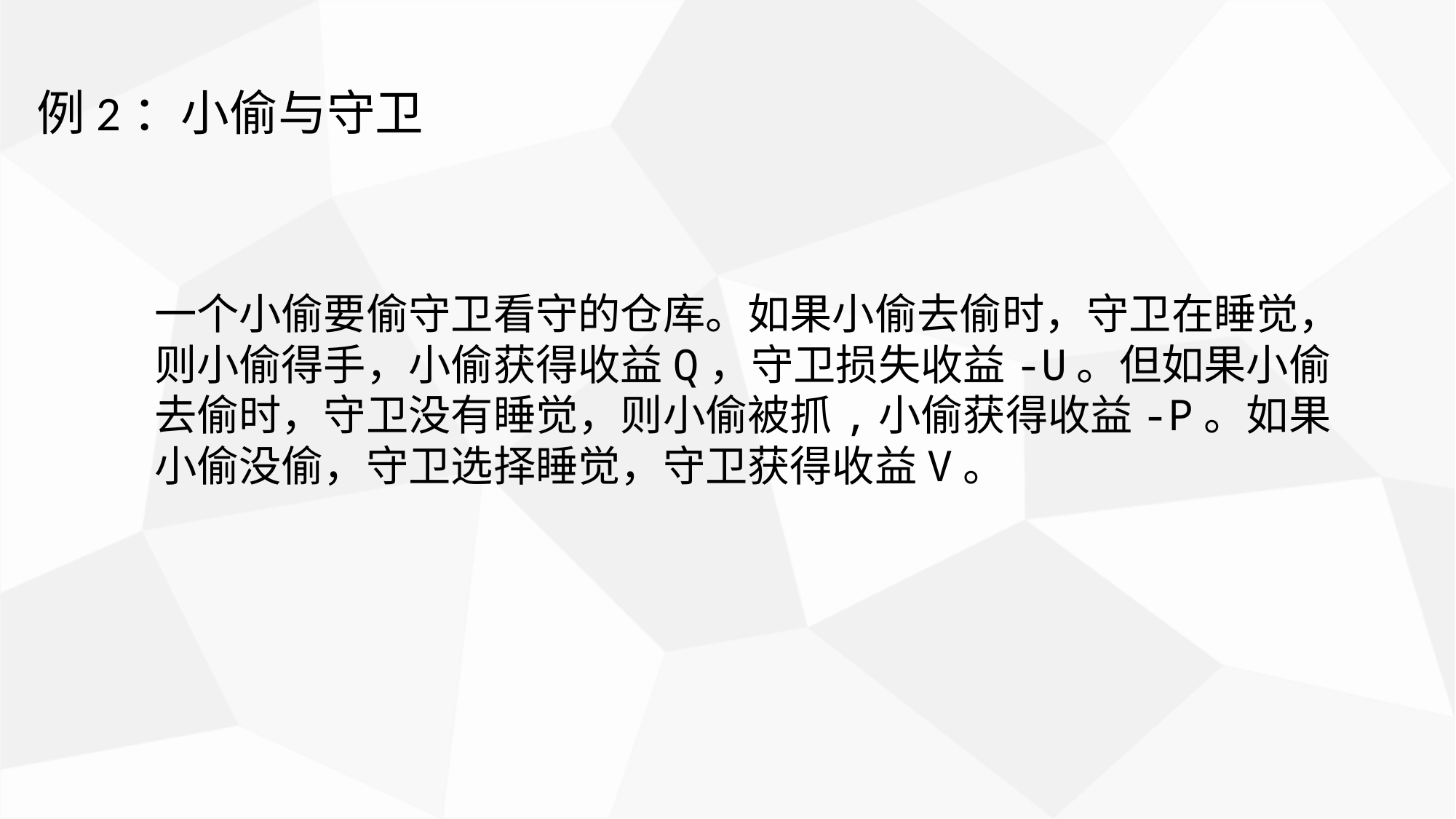

例2：小偷与守卫
一个小偷要偷守卫看守的仓库。如果小偷去偷时，守卫在睡觉，则小偷得手，小偷获得收益Q，守卫损失收益-U。但如果小偷去偷时，守卫没有睡觉，则小偷被抓,小偷获得收益-P。如果小偷没偷，守卫选择睡觉，守卫获得收益V。